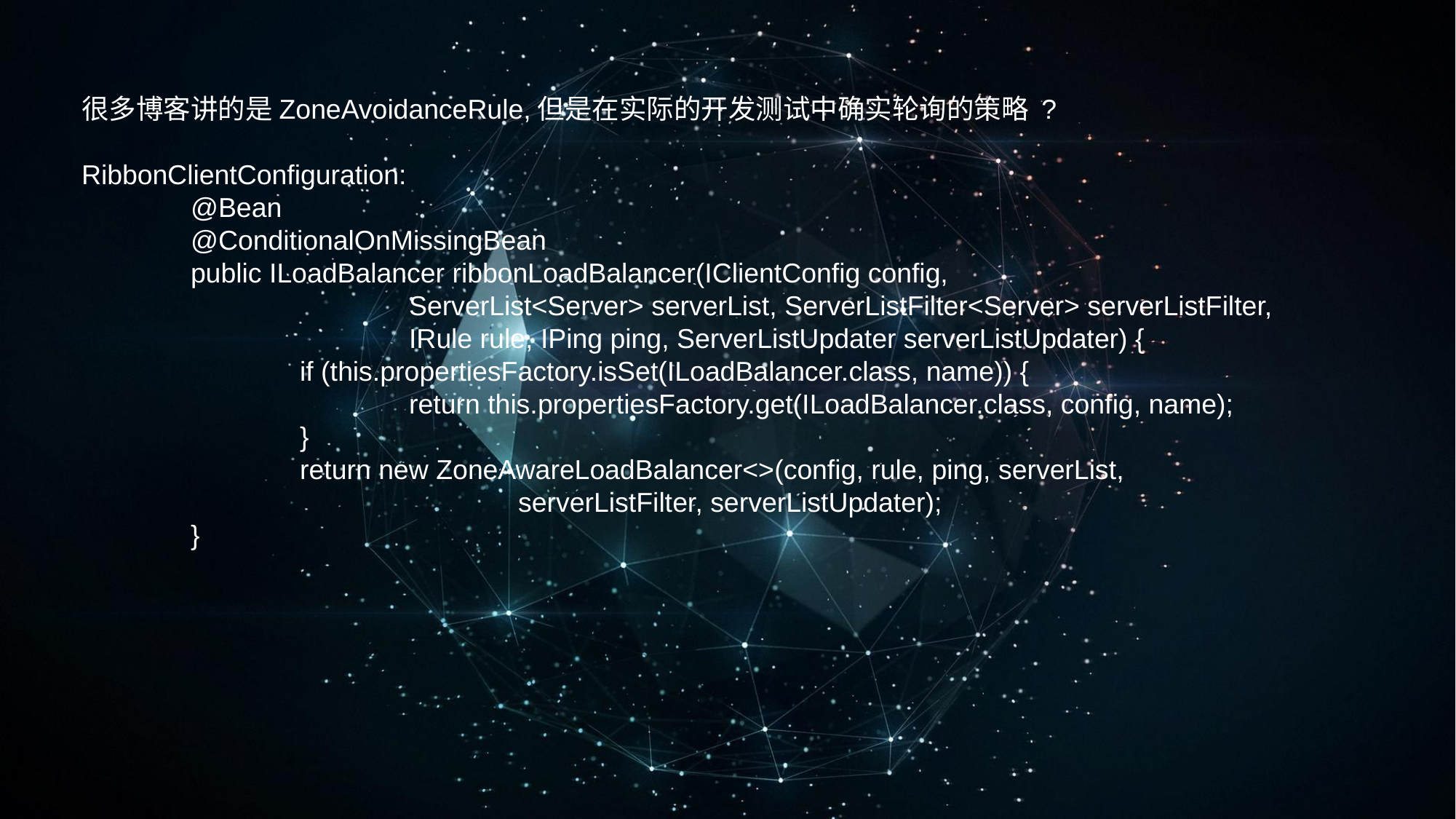

很多博客讲的是ZoneAvoidanceRule,但是在实际的开发测试中确实轮询的策略 ?

RibbonClientConfiguration:
	@Bean
	@ConditionalOnMissingBean
	public ILoadBalancer ribbonLoadBalancer(IClientConfig config,
			ServerList<Server> serverList, ServerListFilter<Server> serverListFilter,
			IRule rule, IPing ping, ServerListUpdater serverListUpdater) {
		if (this.propertiesFactory.isSet(ILoadBalancer.class, name)) {
			return this.propertiesFactory.get(ILoadBalancer.class, config, name);
		}
		return new ZoneAwareLoadBalancer<>(config, rule, ping, serverList,
				serverListFilter, serverListUpdater);
	}